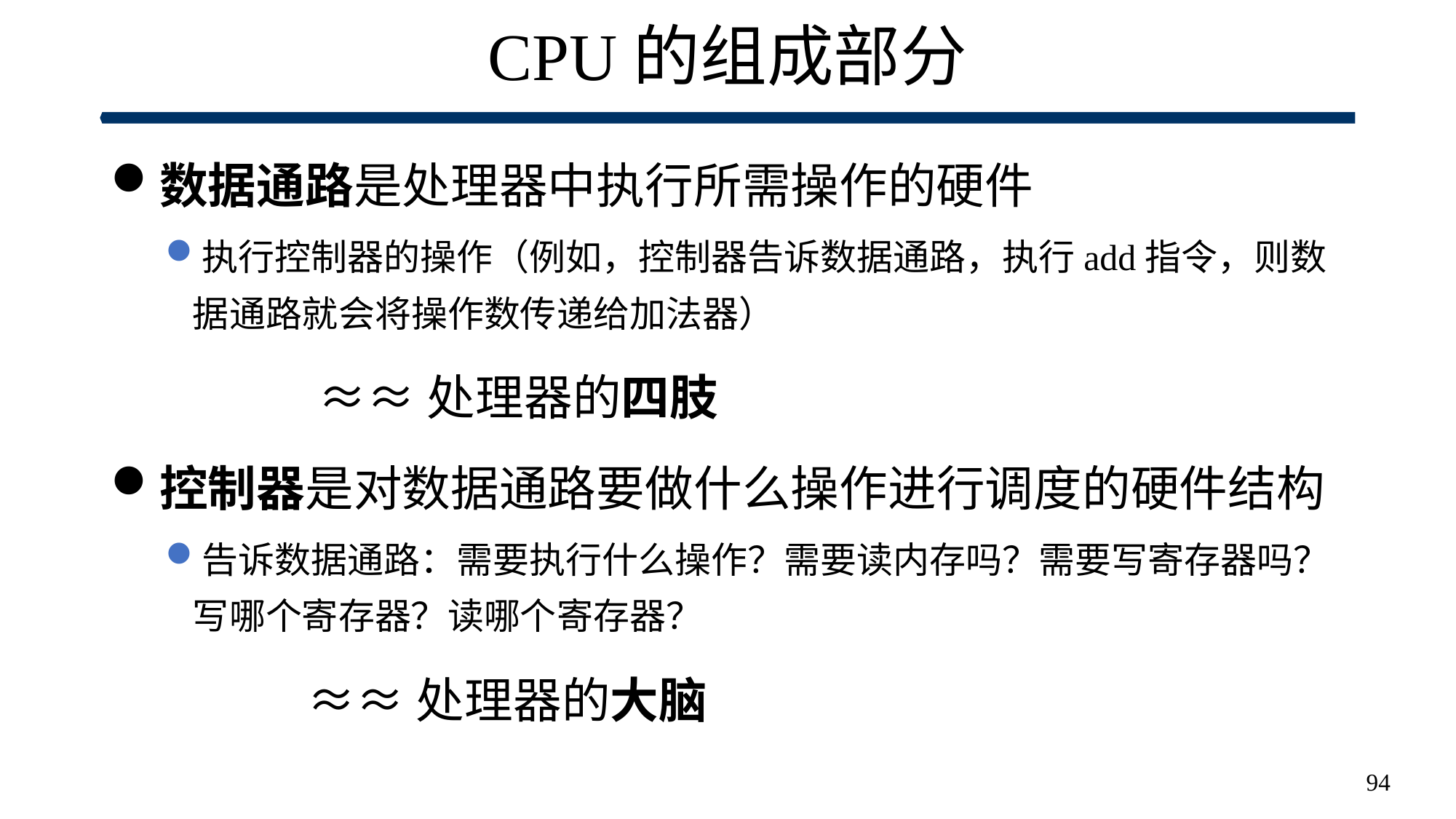

# CPU的组成部分
数据通路是处理器中执行所需操作的硬件
执行控制器的操作（例如，控制器告诉数据通路，执行add指令，则数据通路就会将操作数传递给加法器）
                   ≈≈处理器的四肢
控制器是对数据通路要做什么操作进行调度的硬件结构
告诉数据通路：需要执行什么操作？需要读内存吗？需要写寄存器吗？写哪个寄存器？读哪个寄存器？
                  ≈≈处理器的大脑
94